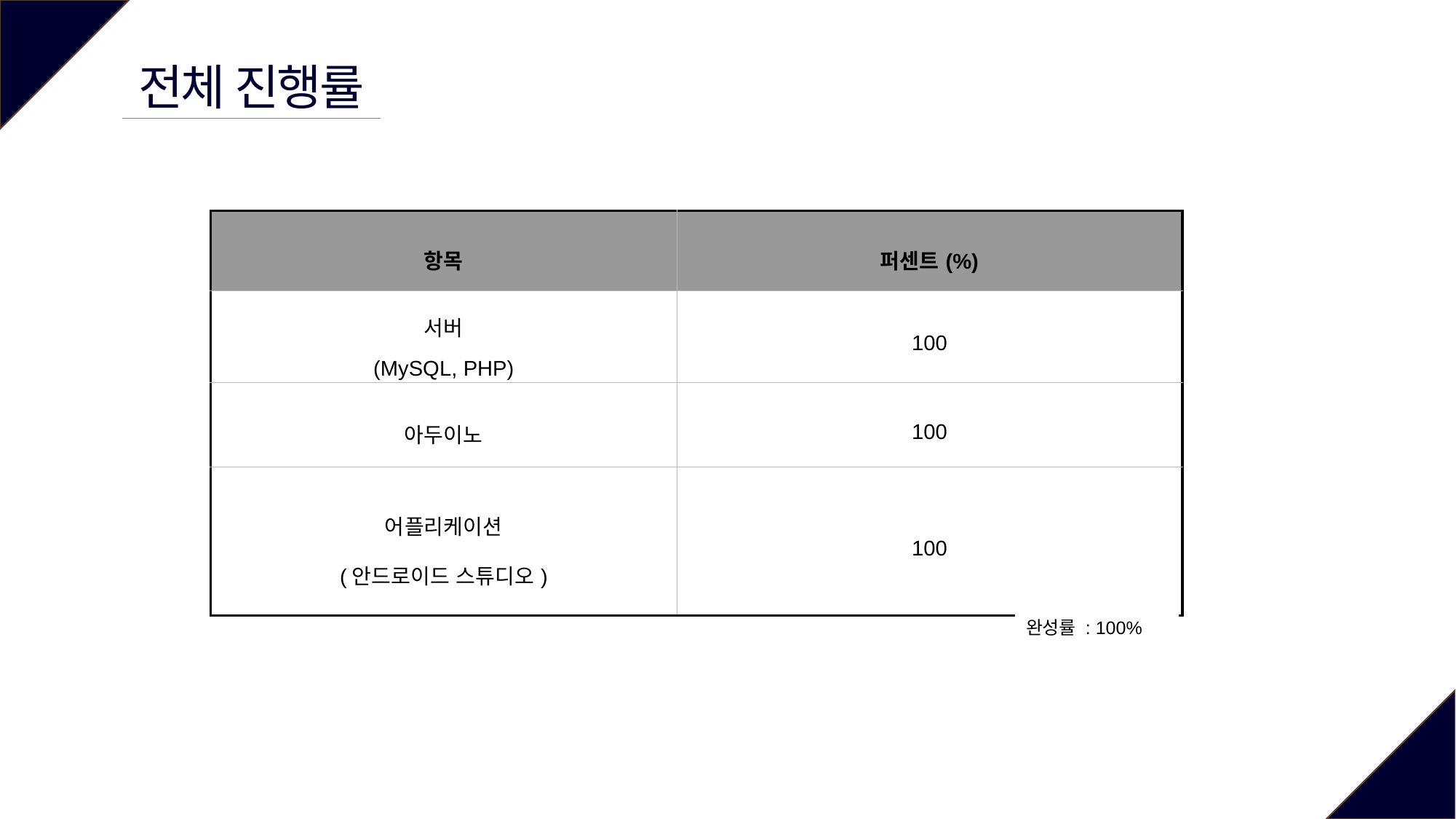

전체 진행률
| 항목 | 퍼센트(%) |
| --- | --- |
| 서버 (MySQL, PHP) | 100 |
| 아두이노 | 100 |
| 어플리케이션 (안드로이드 스튜디오) | 100 |
완성률 : 100%